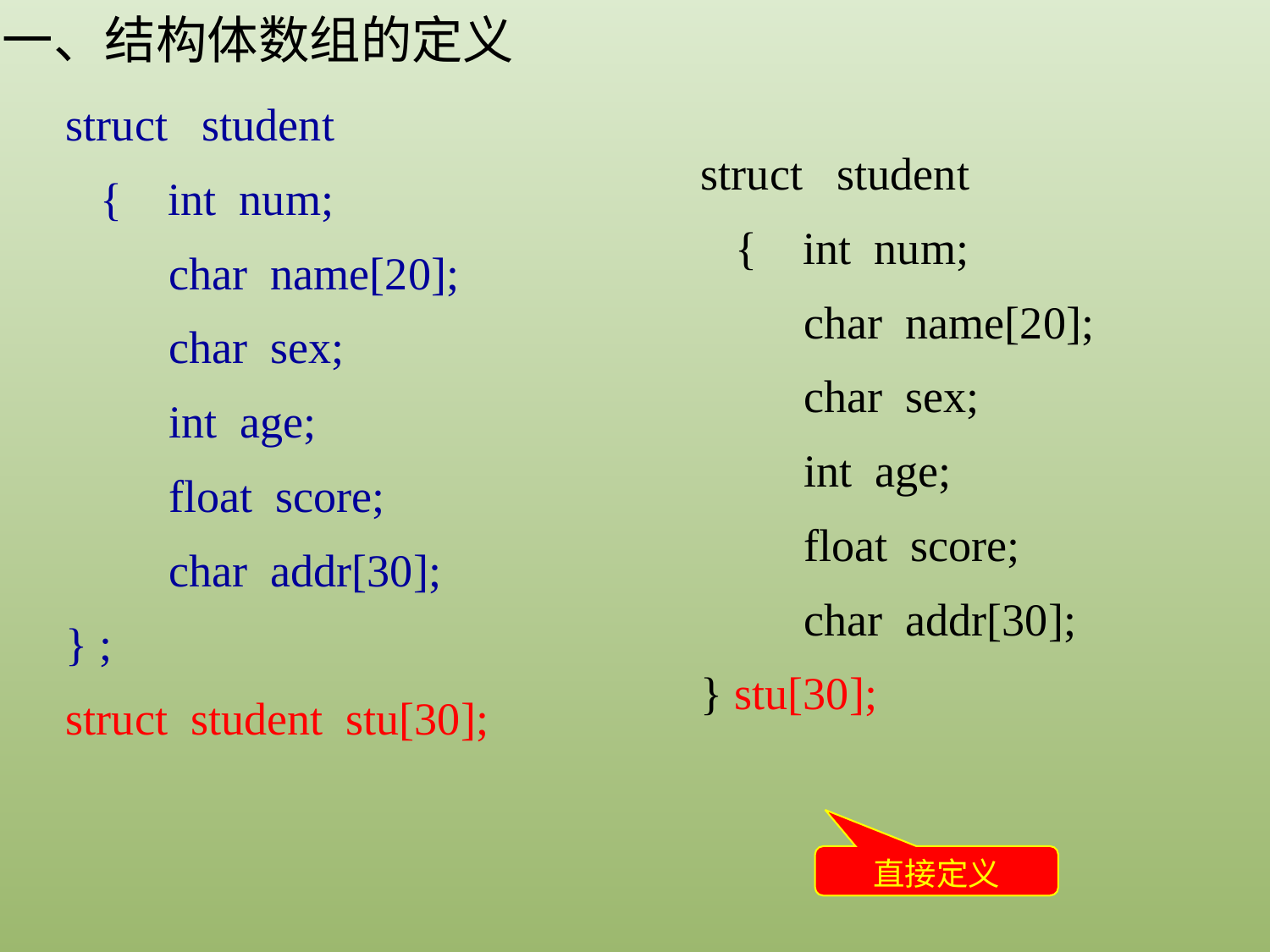

一、结构体数组的定义
struct   student
   {    int  num;
         char  name[20];
         char  sex;
         int  age;
         float  score;
         char  addr[30];
} ;
struct  student  stu[30];
struct   student
   {    int  num;
         char  name[20];
         char  sex;
         int  age;
         float  score;
         char  addr[30];
} stu[30];
直接定义
395